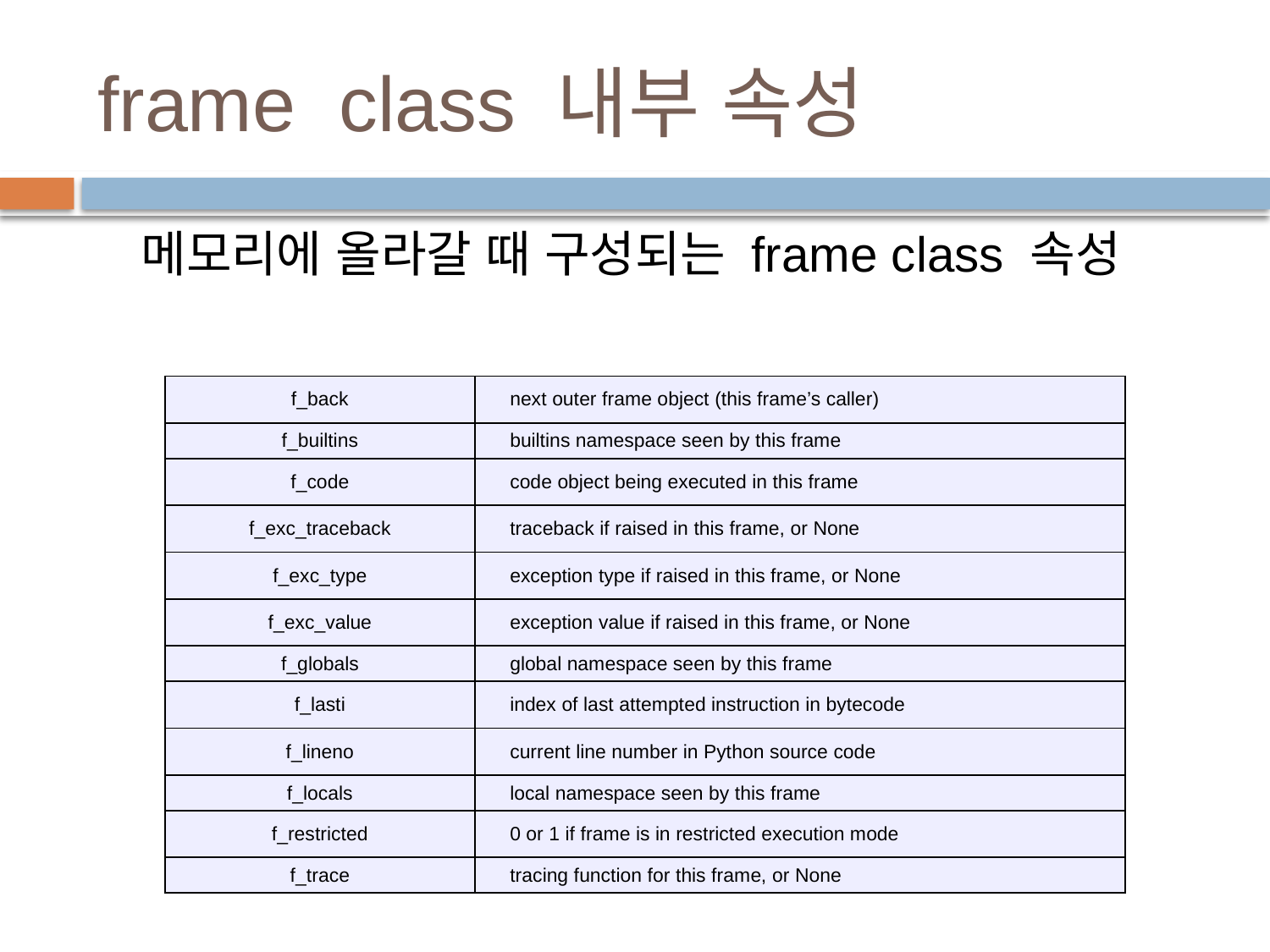

# frame  class 내부 속성
메모리에 올라갈 때 구성되는 frame class 속성
| f\_back | next outer frame object (this frame’s caller) |
| --- | --- |
| f\_builtins | builtins namespace seen by this frame |
| f\_code | code object being executed in this frame |
| f\_exc\_traceback | traceback if raised in this frame, or None |
| f\_exc\_type | exception type if raised in this frame, or None |
| f\_exc\_value | exception value if raised in this frame, or None |
| f\_globals | global namespace seen by this frame |
| f\_lasti | index of last attempted instruction in bytecode |
| f\_lineno | current line number in Python source code |
| f\_locals | local namespace seen by this frame |
| f\_restricted | 0 or 1 if frame is in restricted execution mode |
| f\_trace | tracing function for this frame, or None |